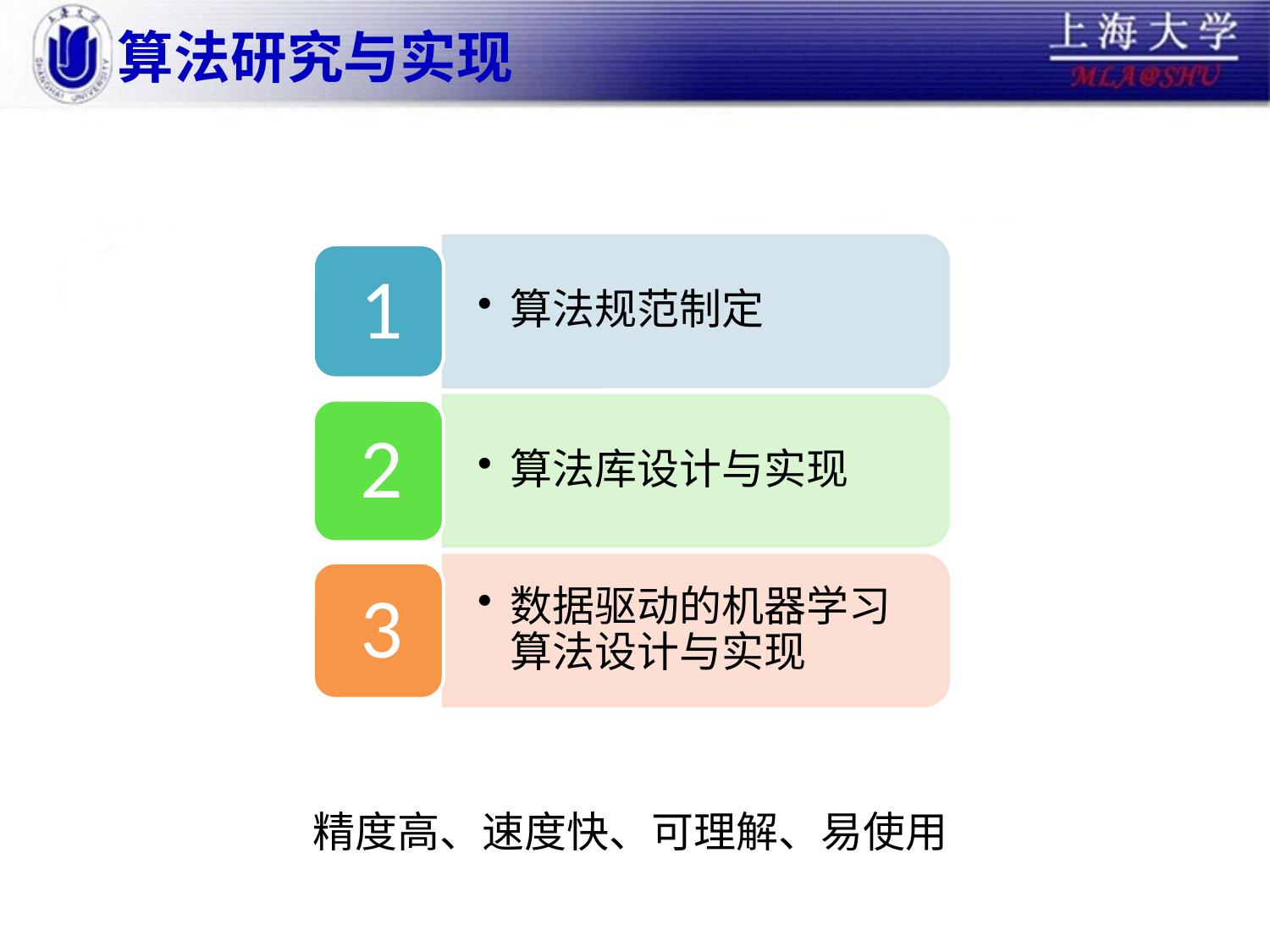

# 算法研究与实现
算法规范制定
1
算法库设计与实现
2
数据驱动的机器学习算法设计与实现
3
精度高、速度快、可理解、易使用